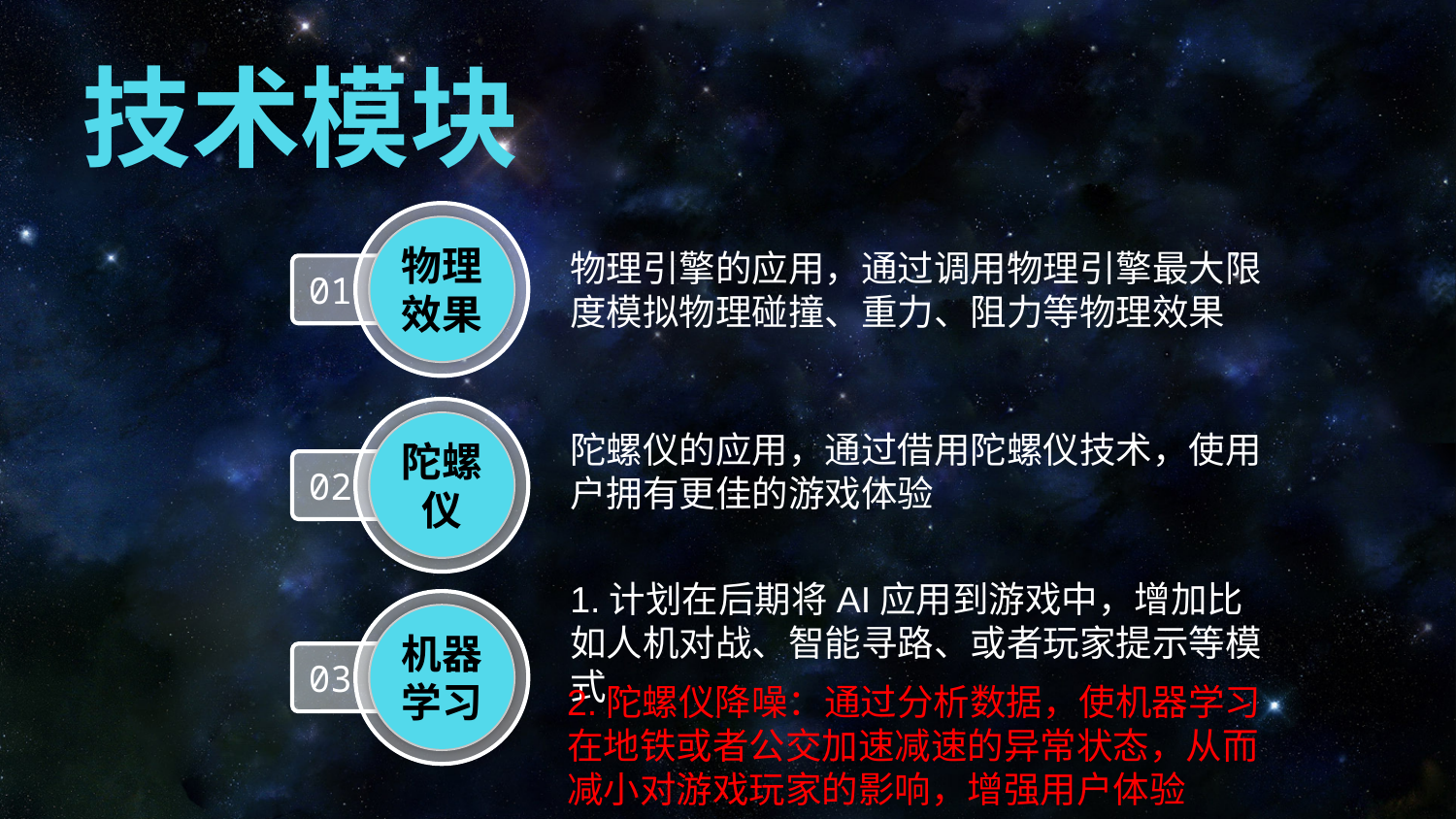

技术模块

物理效果
物理引擎的应用，通过调用物理引擎最大限度模拟物理碰撞、重力、阻力等物理效果
01

陀螺仪
陀螺仪的应用，通过借用陀螺仪技术，使用户拥有更佳的游戏体验
02
1.计划在后期将AI应用到游戏中，增加比如人机对战、智能寻路、或者玩家提示等模式

机器学习
03
2.陀螺仪降噪：通过分析数据，使机器学习在地铁或者公交加速减速的异常状态，从而减小对游戏玩家的影响，增强用户体验